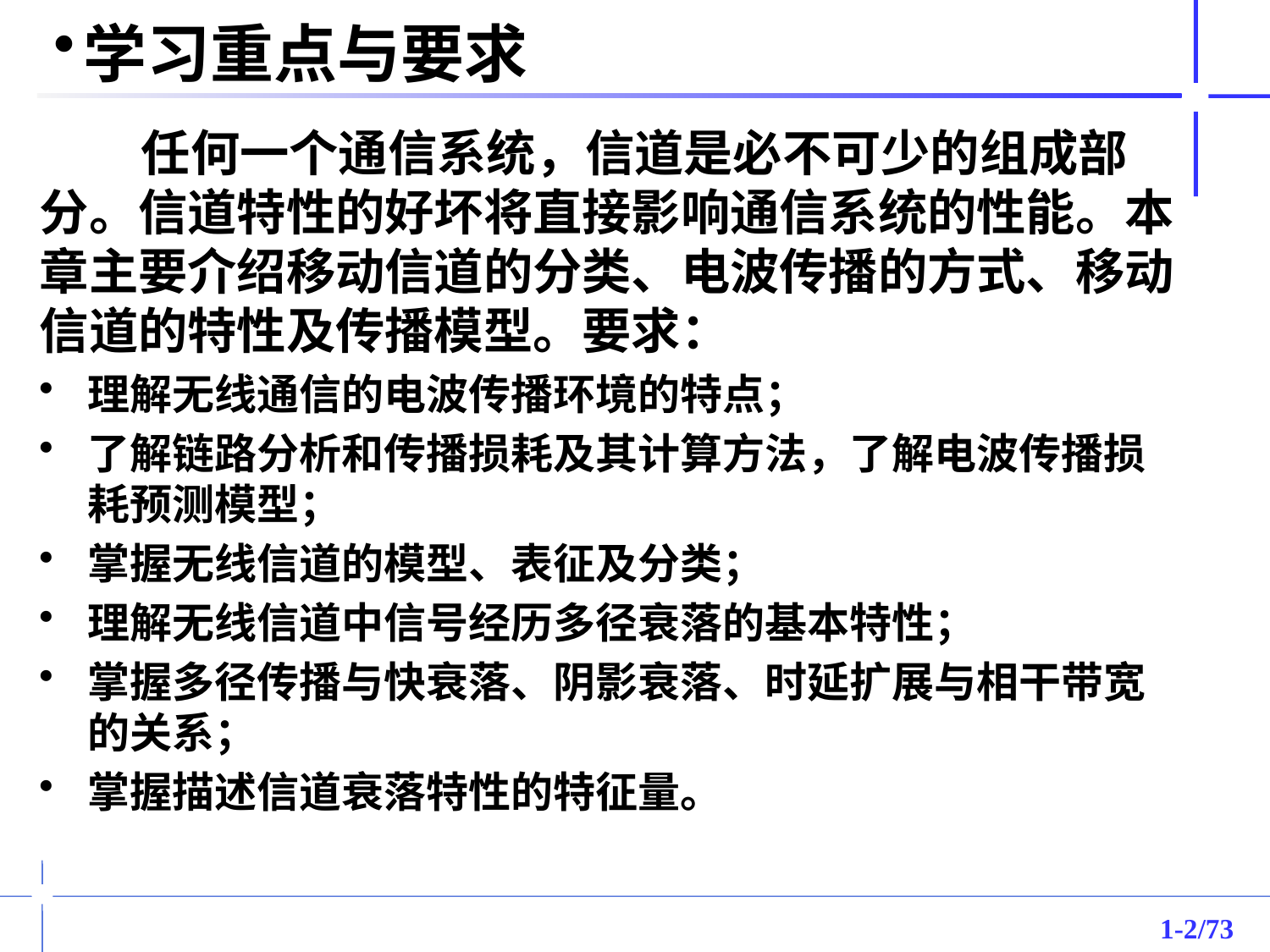

学习重点与要求

        任何一个通信系统，信道是必不可少的组成部分。信道特性的好坏将直接影响通信系统的性能。本章主要介绍移动信道的分类、电波传播的方式、移动信道的特性及传播模型。要求：
理解无线通信的电波传播环境的特点；
了解链路分析和传播损耗及其计算方法，了解电波传播损耗预测模型；
掌握无线信道的模型、表征及分类；
理解无线信道中信号经历多径衰落的基本特性；
掌握多径传播与快衰落、阴影衰落、时延扩展与相干带宽的关系；
掌握描述信道衰落特性的特征量。

1-2/73